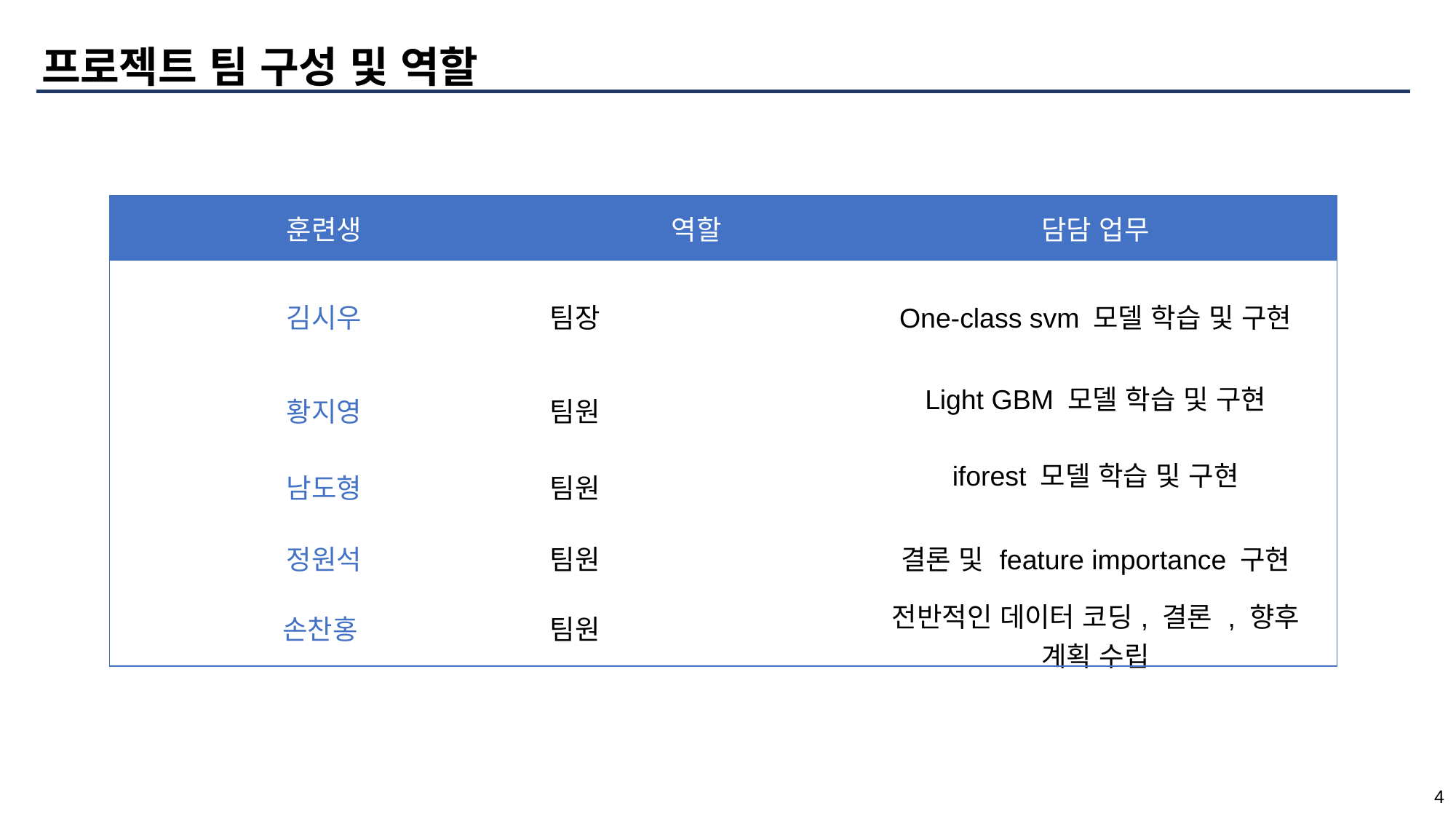

프로젝트 팀 구성 및 역할
| 훈련생 | 역할 | 담담 업무 |
| --- | --- | --- |
| 김시우 | 팀장 | One-class svm 모델 학습 및 구현 |
| 황지영 | 팀원 | Light GBM 모델 학습 및 구현 |
| 남도형 | 팀원 | iforest 모델 학습 및 구현 |
| 정원석 | 팀원 | 결론 및 feature importance 구현 |
| 손찬홍 | 팀원 | 전반적인 데이터 코딩, 결론 , 향후 계획 수립 |
data

4